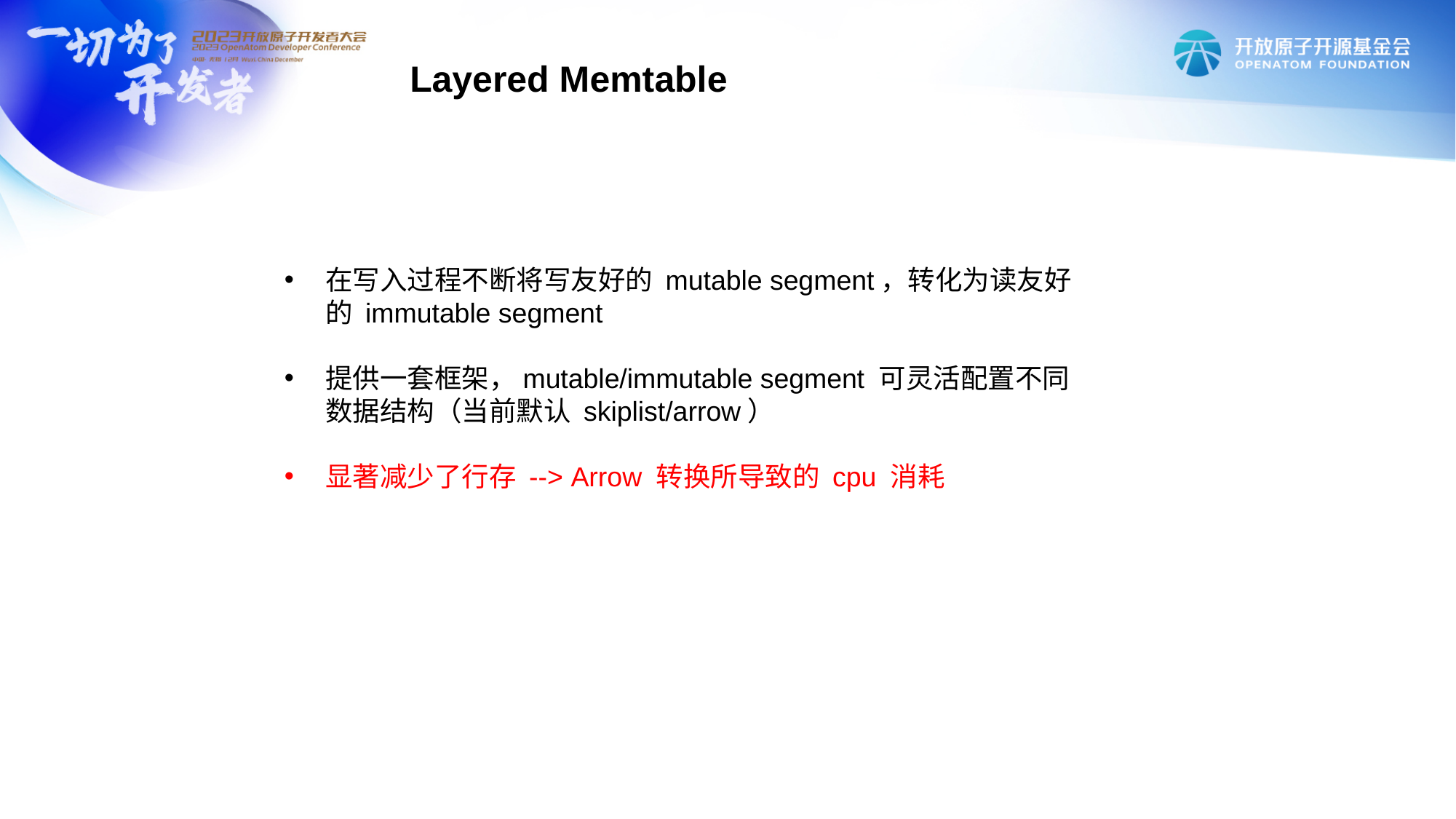

Layered Memtable

在写入过程不断将写友好的 mutable segment，转化为读友好的 immutable segment

提供一套框架，mutable/immutable segment 可灵活配置不同数据结构（当前默认 skiplist/arrow）

显著减少了行存 --> Arrow 转换所导致的 cpu 消耗